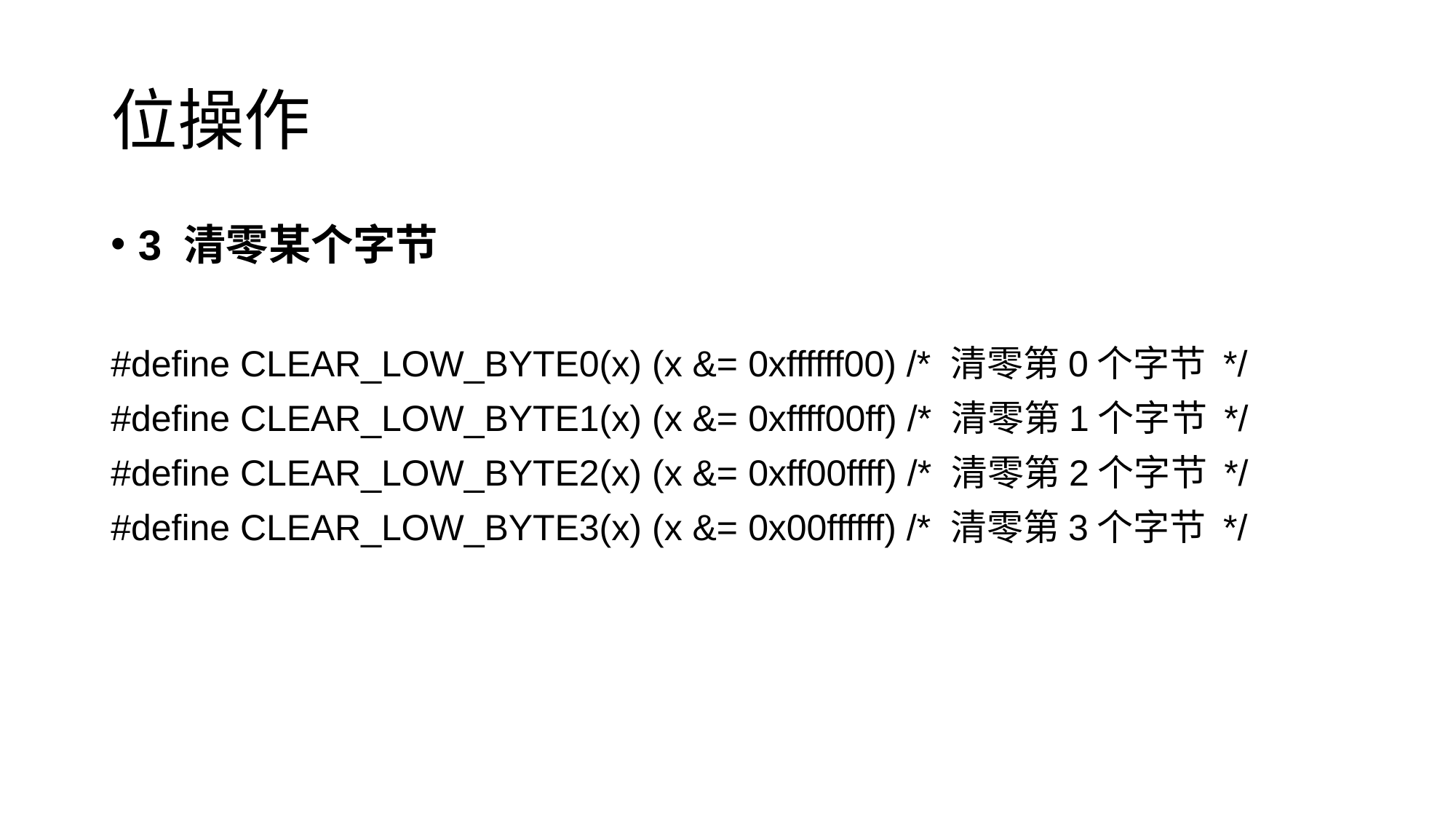

# 位操作
3 清零某个字节

#define CLEAR_LOW_BYTE0(x) (x &= 0xffffff00) /* 清零第0个字节 */
#define CLEAR_LOW_BYTE1(x) (x &= 0xffff00ff) /* 清零第1个字节 */
#define CLEAR_LOW_BYTE2(x) (x &= 0xff00ffff) /* 清零第2个字节 */
#define CLEAR_LOW_BYTE3(x) (x &= 0x00ffffff) /* 清零第3个字节 */